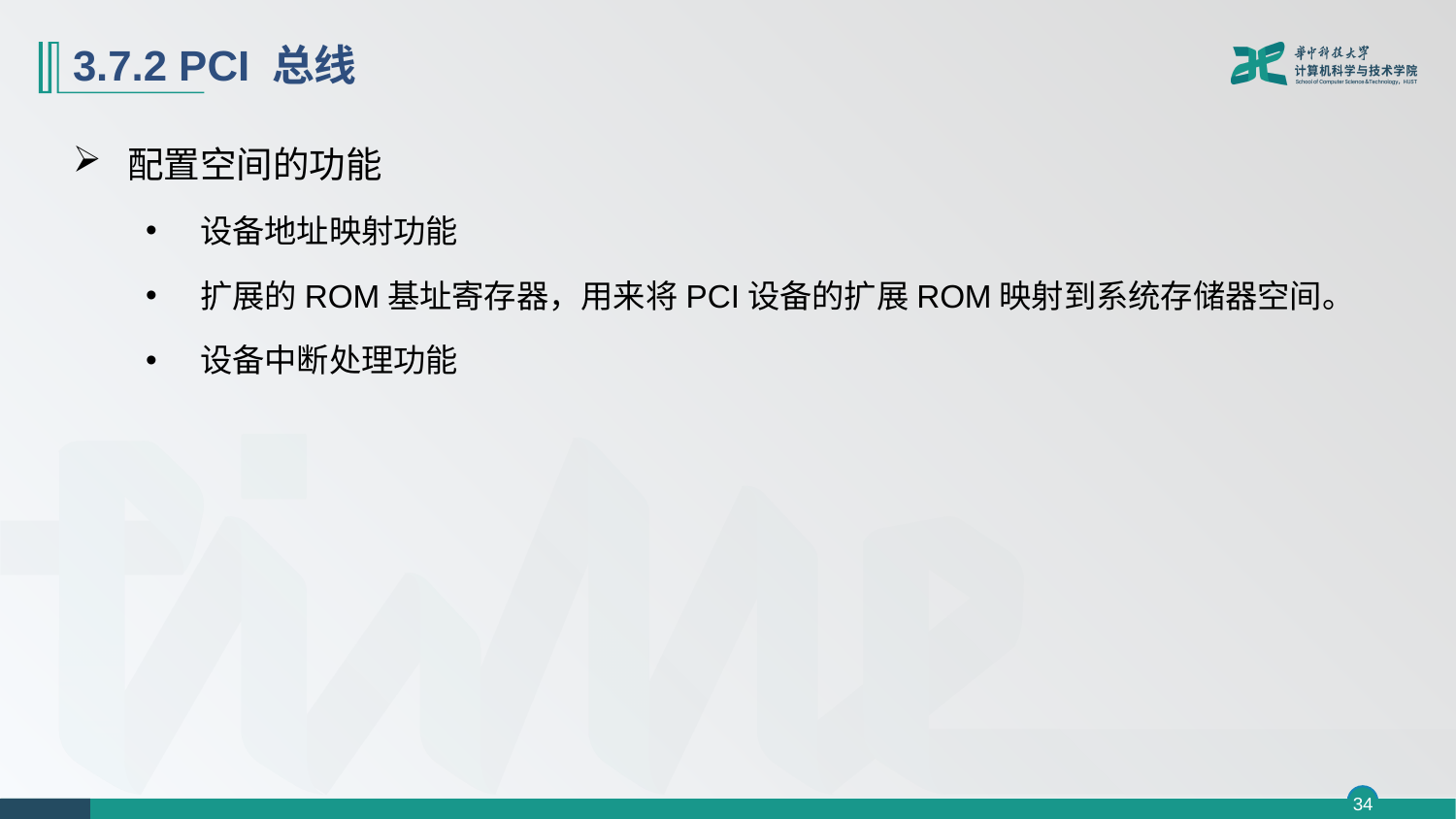

# 3.7.2 PCI 总线
配置空间的功能
设备地址映射功能
扩展的ROM基址寄存器，用来将PCI设备的扩展ROM映射到系统存储器空间。
设备中断处理功能